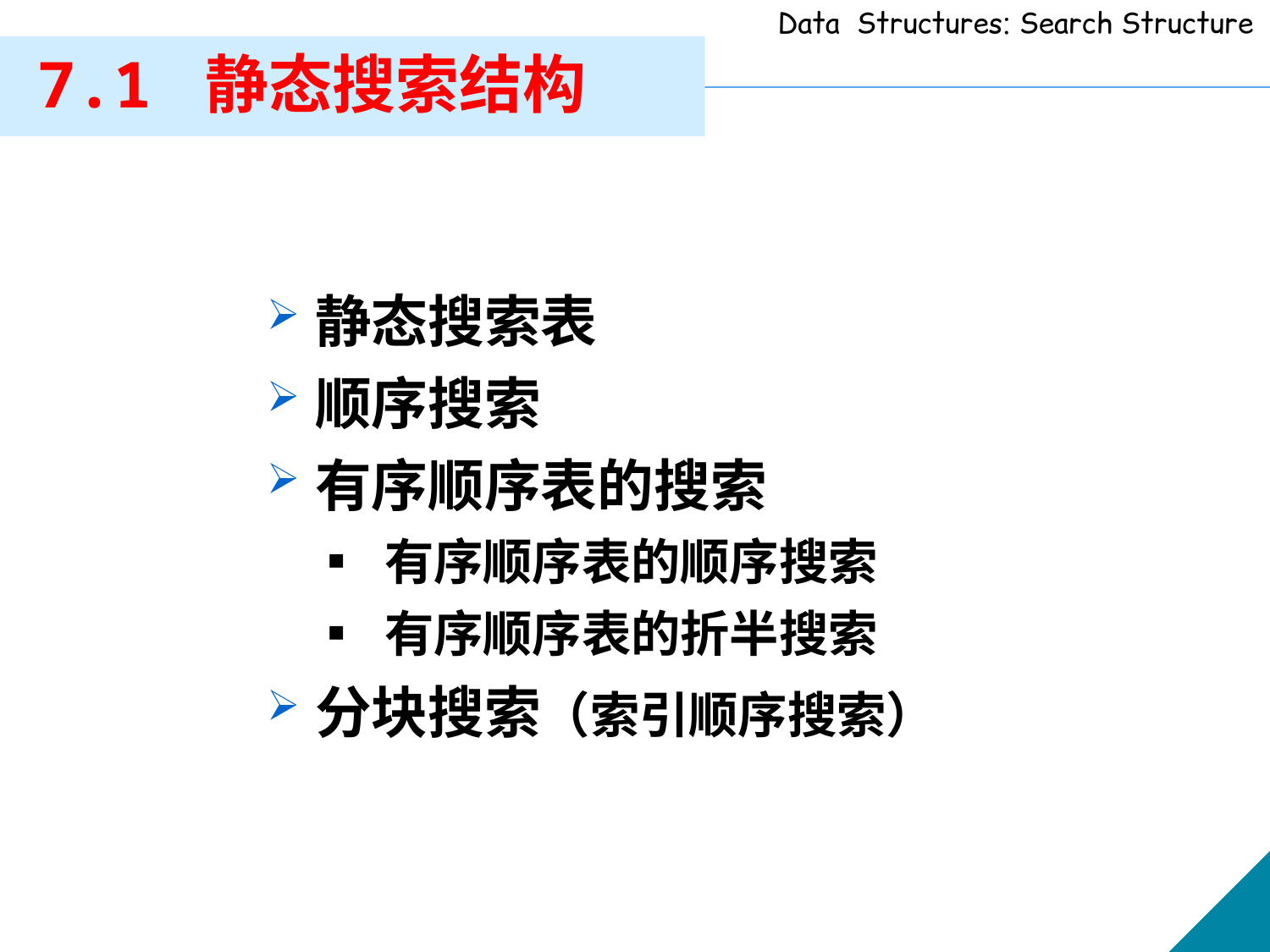

7.1 静态搜索结构
静态搜索表
顺序搜索
有序顺序表的搜索
    ▪ 有序顺序表的顺序搜索
    ▪ 有序顺序表的折半搜索
分块搜索（索引顺序搜索）